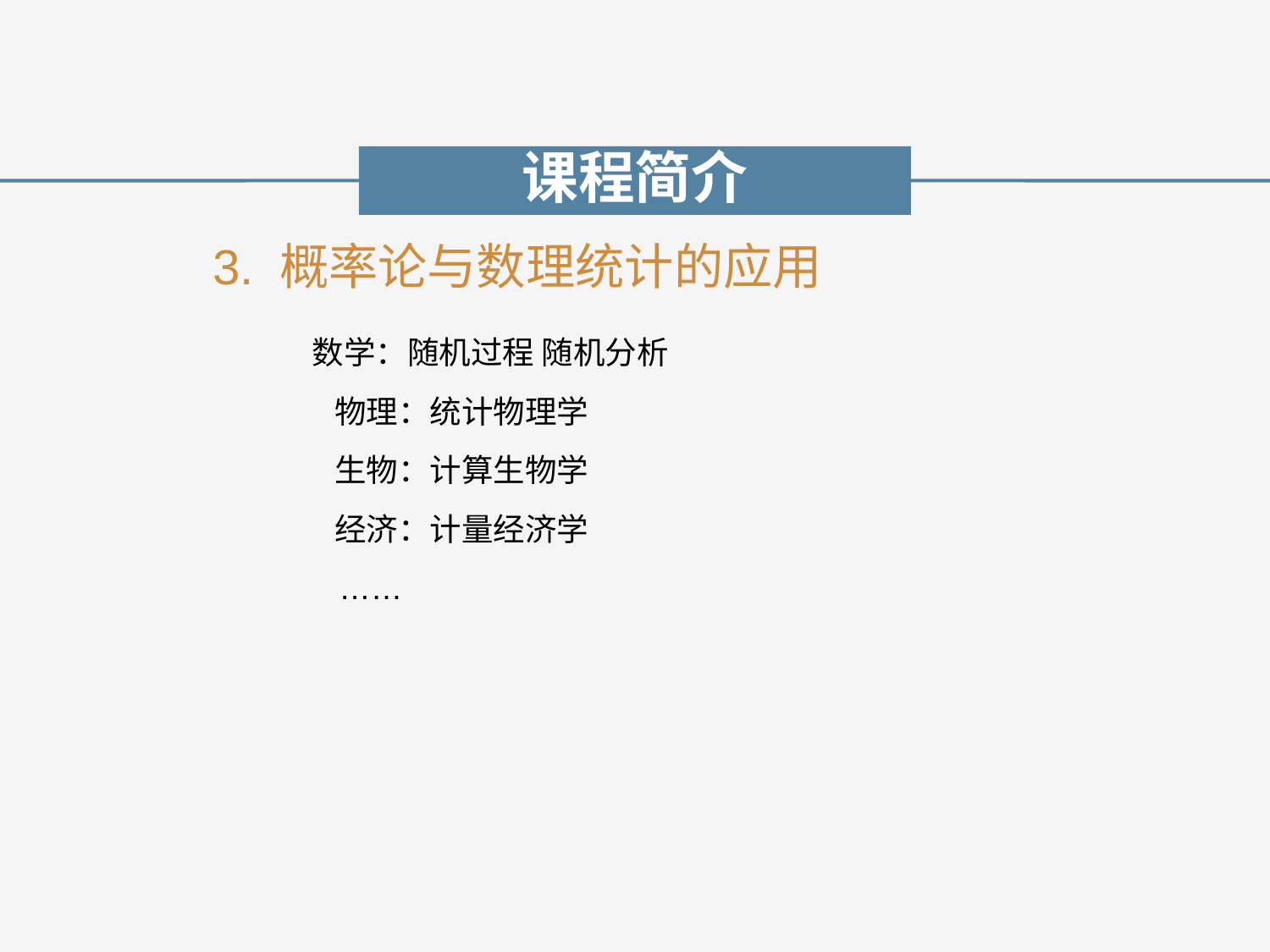

课程简介
3. 概率论与数理统计的应用
数学：随机过程 随机分析
  物理：统计物理学
  生物：计算生物学
  经济：计量经济学
   ……